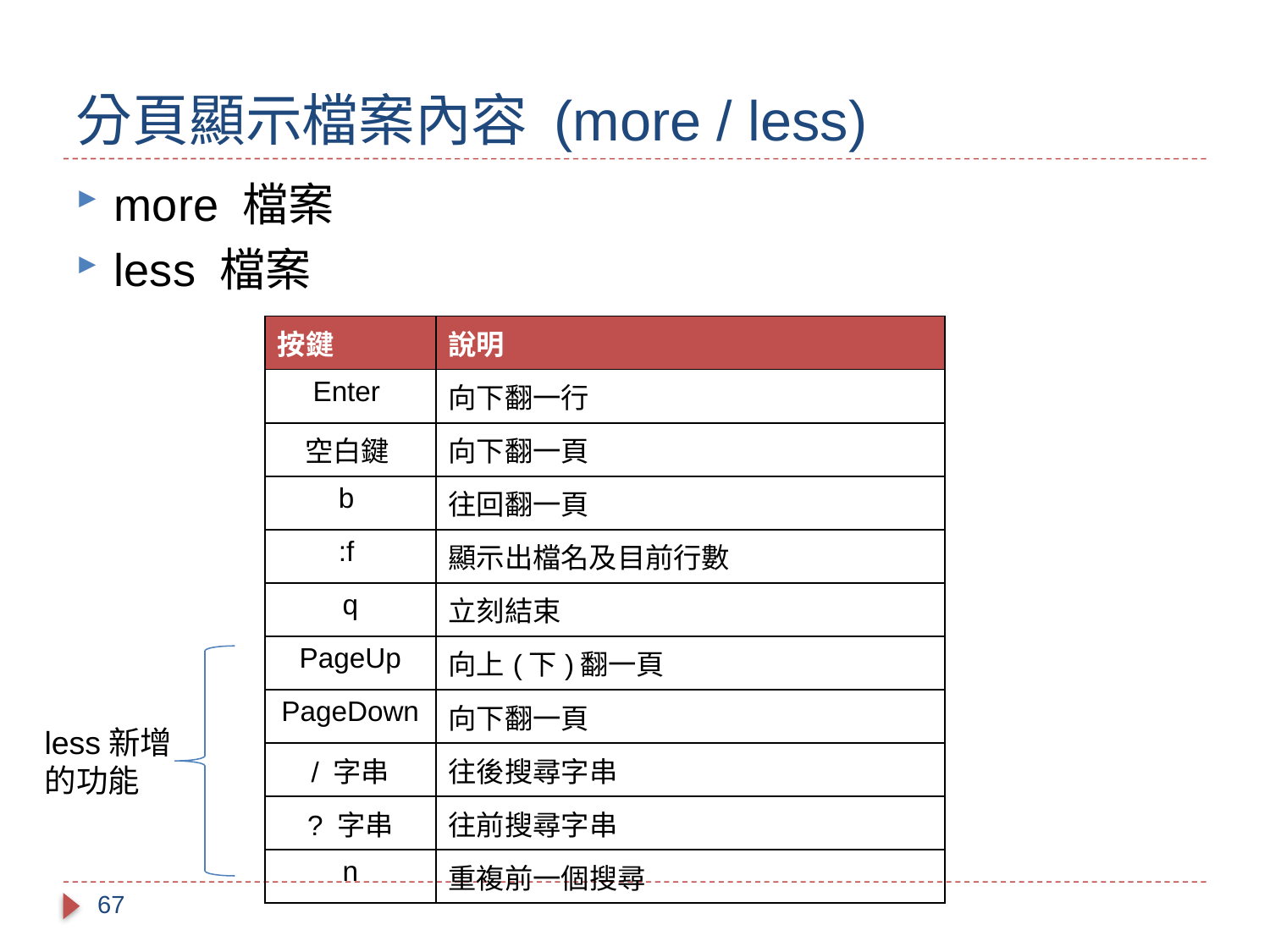

# 分頁顯示檔案內容 (more / less)
more 檔案
less 檔案

| 按鍵 | 說明 |
| --- | --- |
| Enter | 向下翻一行 |
| 空白鍵 | 向下翻一頁 |
| b | 往回翻一頁 |
| :f | 顯示出檔名及目前行數 |
| q | 立刻結束 |
| PageUp | 向上(下)翻一頁 |
| PageDown | 向下翻一頁 |
| / 字串 | 往後搜尋字串 |
| ? 字串 | 往前搜尋字串 |
| n | 重複前一個搜尋 |

less新增
的功能
67